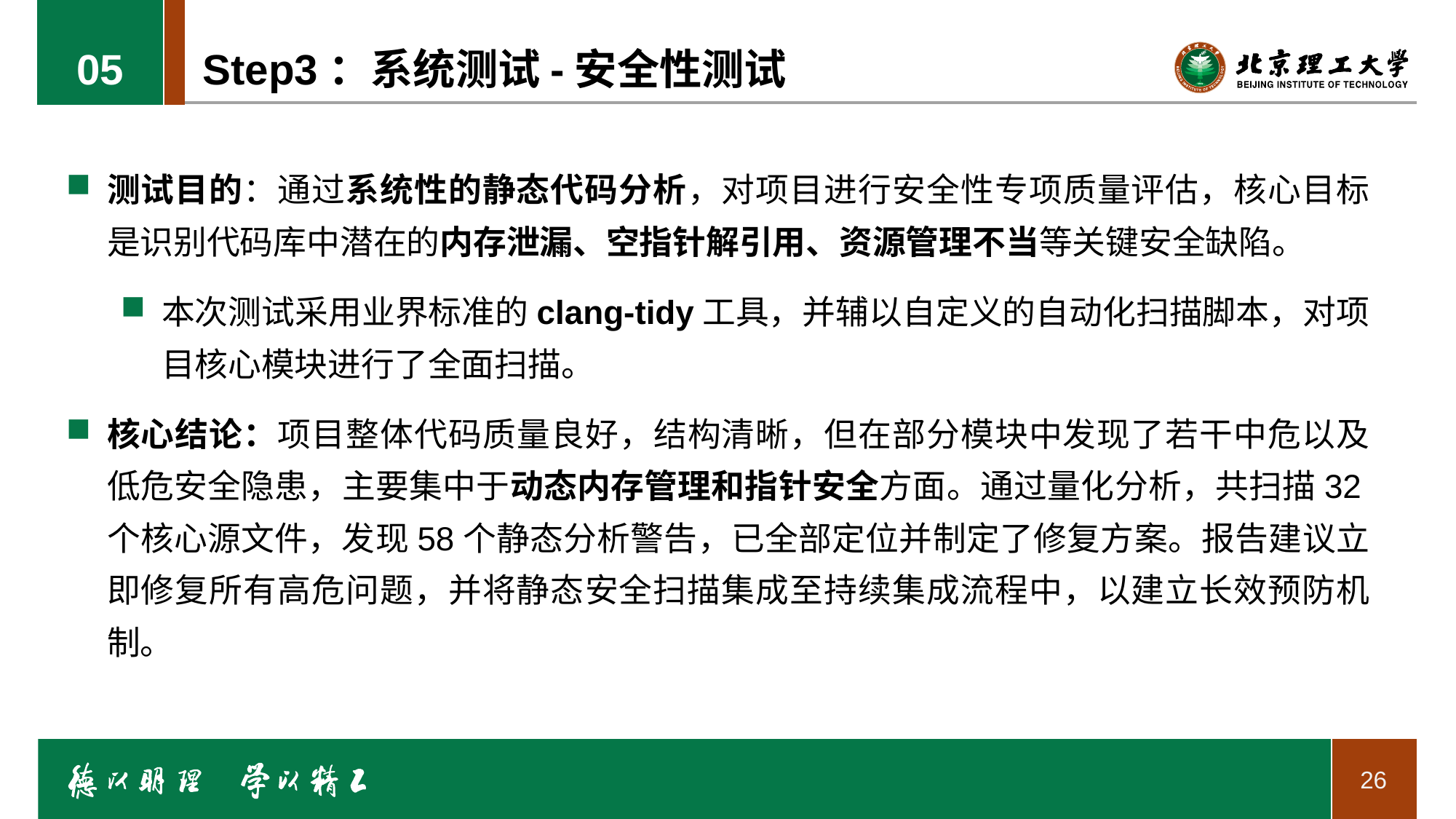

05
# Step3：系统测试-安全性测试
测试目的：通过系统性的静态代码分析，对项目进行安全性专项质量评估，核心目标是识别代码库中潜在的内存泄漏、空指针解引用、资源管理不当等关键安全缺陷。
本次测试采用业界标准的clang-tidy工具，并辅以自定义的自动化扫描脚本，对项目核心模块进行了全面扫描。
核心结论：项目整体代码质量良好，结构清晰，但在部分模块中发现了若干中危以及低危安全隐患，主要集中于动态内存管理和指针安全方面。通过量化分析，共扫描32个核心源文件，发现58个静态分析警告，已全部定位并制定了修复方案。报告建议立即修复所有高危问题，并将静态安全扫描集成至持续集成流程中，以建立长效预防机制。